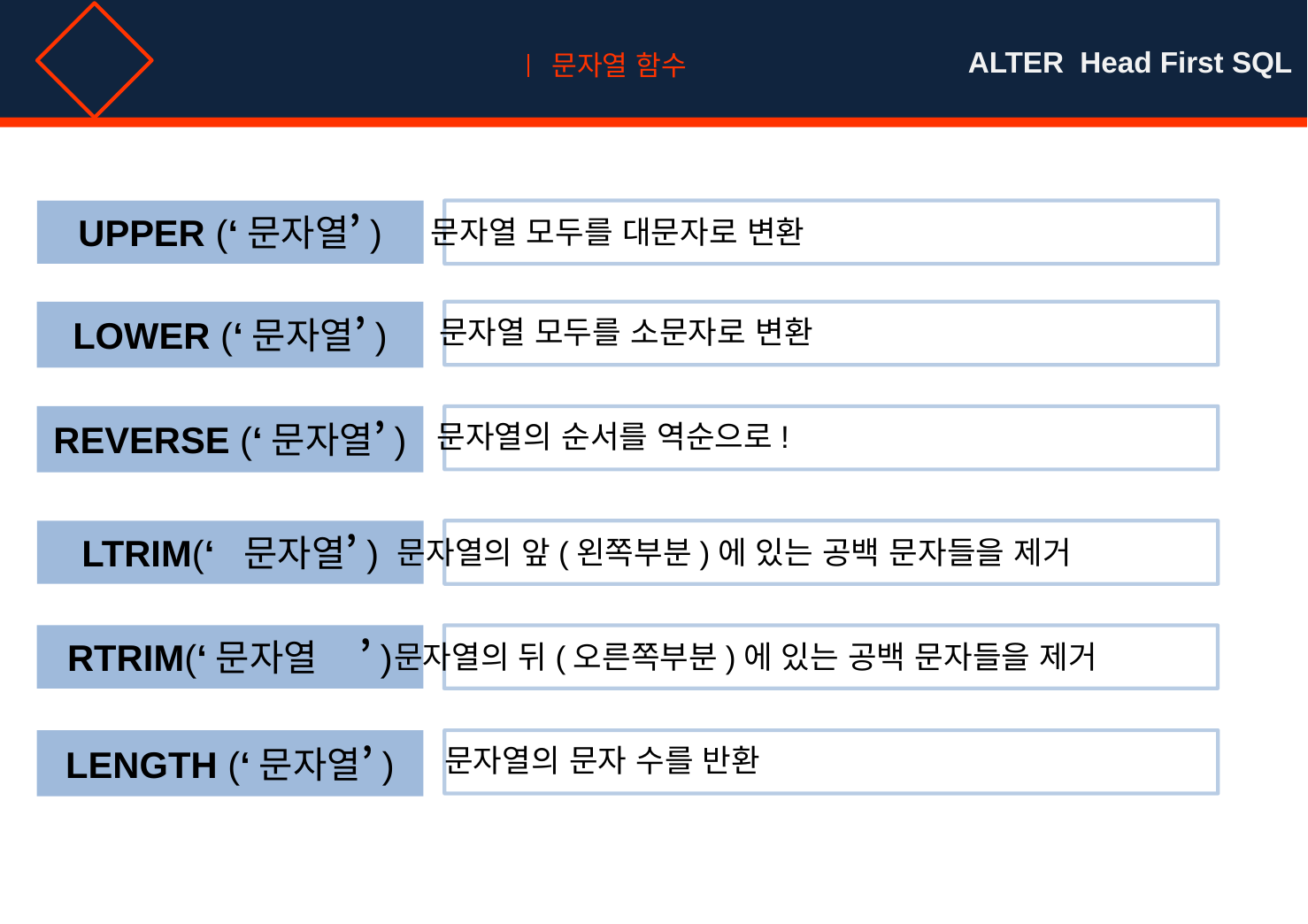

01
문자열 함수
ALTER  Head First SQL
문자열 함수
UPPER (‘문자열’)

문자열 모두를 대문자로 변환
LOWER (‘문자열’)

문자열 모두를 소문자로 변환
REVERSE (‘문자열’)

문자열의 순서를 역순으로!
LTRIM(‘  문자열’)

문자열의 앞(왼쪽부분)에 있는 공백 문자들을 제거
RTRIM(‘문자열    ’)

문자열의 뒤(오른쪽부분)에 있는 공백 문자들을 제거
LENGTH (‘문자열’)

문자열의 문자 수를 반환